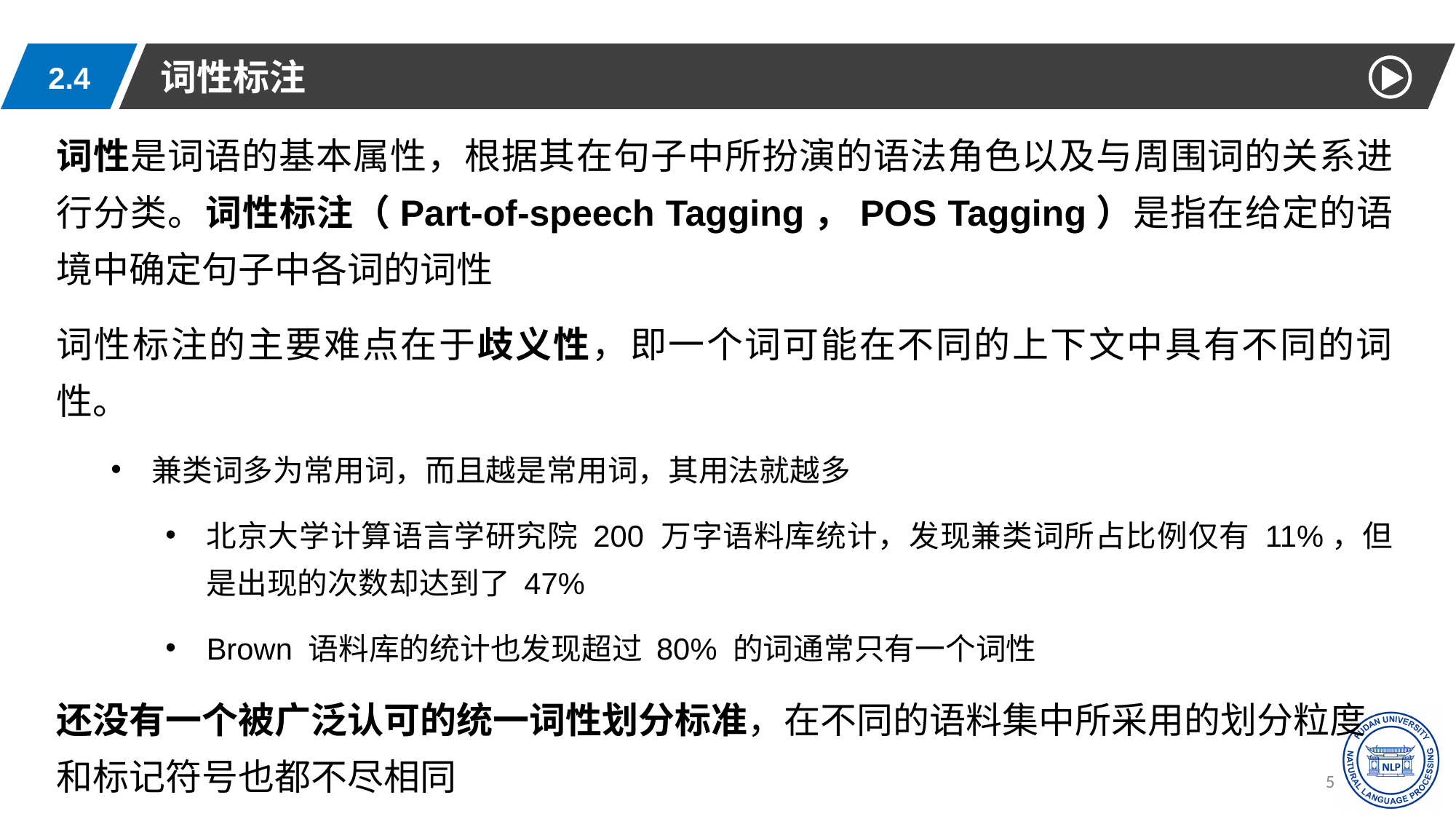

词性标注
2.4

词性是词语的基本属性，根据其在句子中所扮演的语法角色以及与周围词的关系进行分类。词性标注（Part-of-speech Tagging，POS Tagging）是指在给定的语境中确定句子中各词的词性
词性标注的主要难点在于歧义性，即一个词可能在不同的上下文中具有不同的词性。
兼类词多为常用词，而且越是常用词，其用法就越多
北京大学计算语言学研究院 200 万字语料库统计，发现兼类词所占比例仅有 11%，但是出现的次数却达到了 47%
Brown 语料库的统计也发现超过 80% 的词通常只有一个词性
还没有一个被广泛认可的统一词性划分标准，在不同的语料集中所采用的划分粒度和标记符号也都不尽相同
58